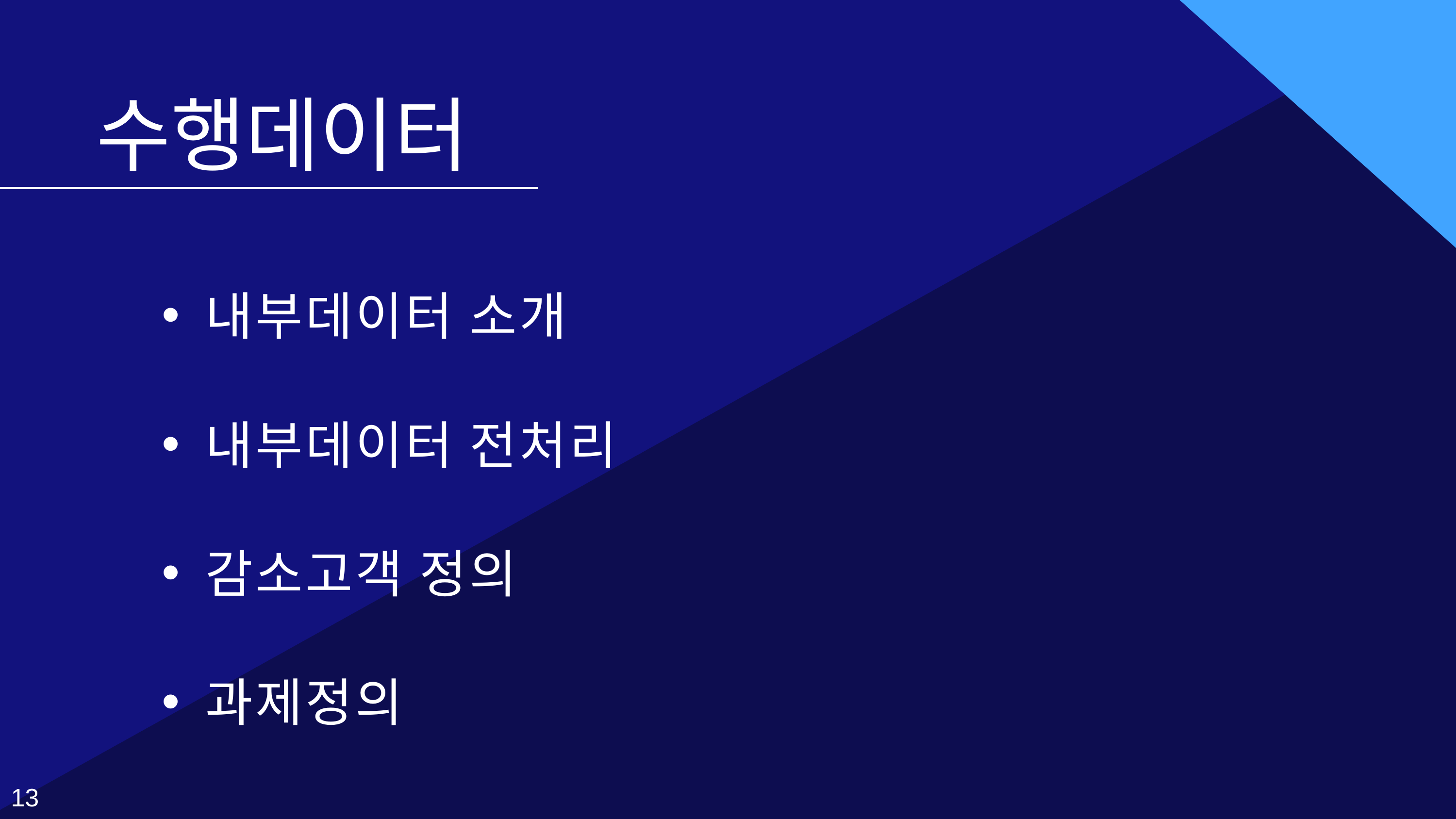

수행데이터

내부데이터 소개
내부데이터 전처리
감소고객 정의
과제정의
13